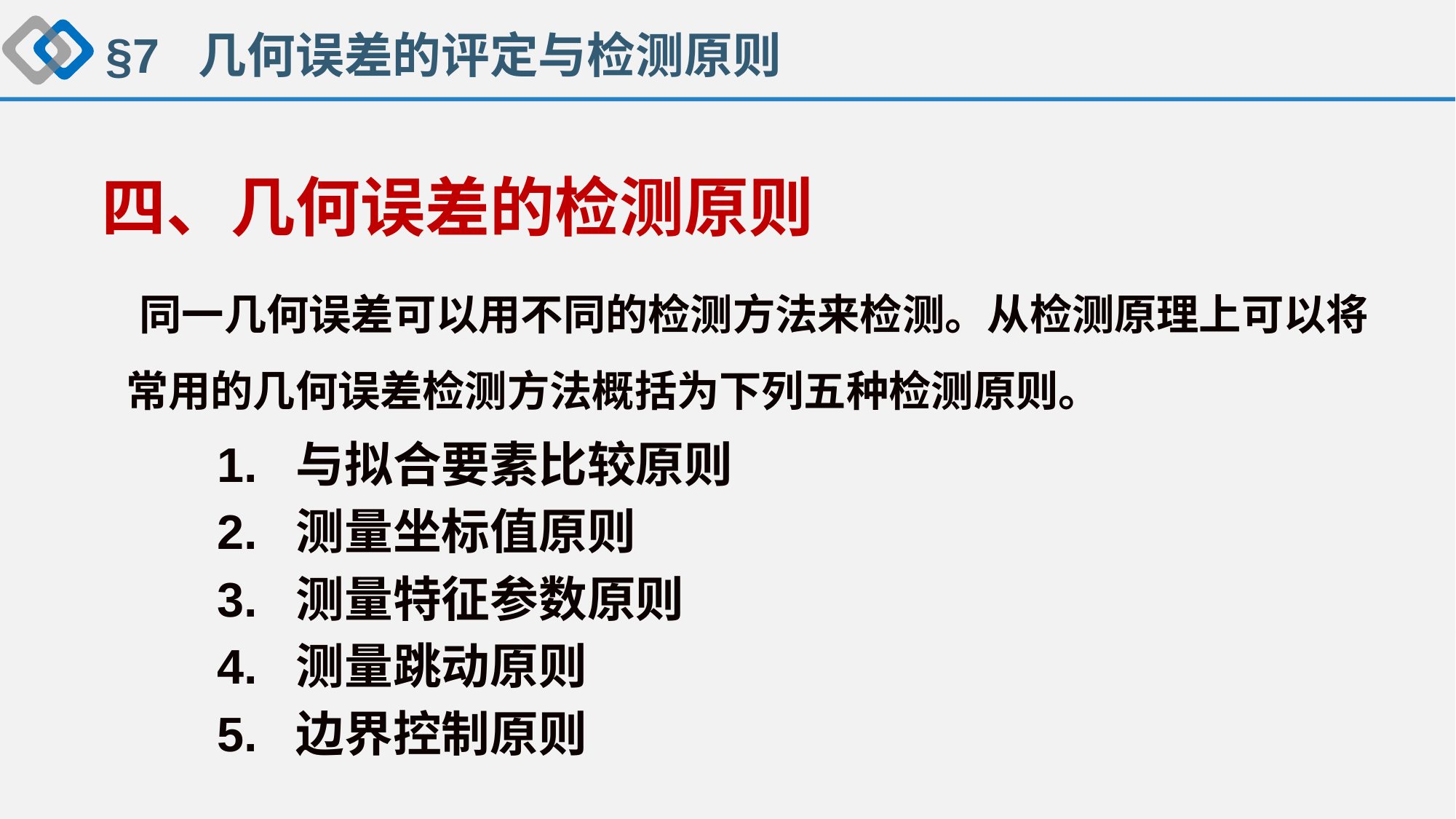

§7  几何误差的评定与检测原则
 四、几何误差的检测原则
      同一几何误差可以用不同的检测方法来检测。从检测原理上可以将常用的几何误差检测方法概括为下列五种检测原则。
1.  与拟合要素比较原则
2.  测量坐标值原则
3.  测量特征参数原则
4.  测量跳动原则
5.  边界控制原则